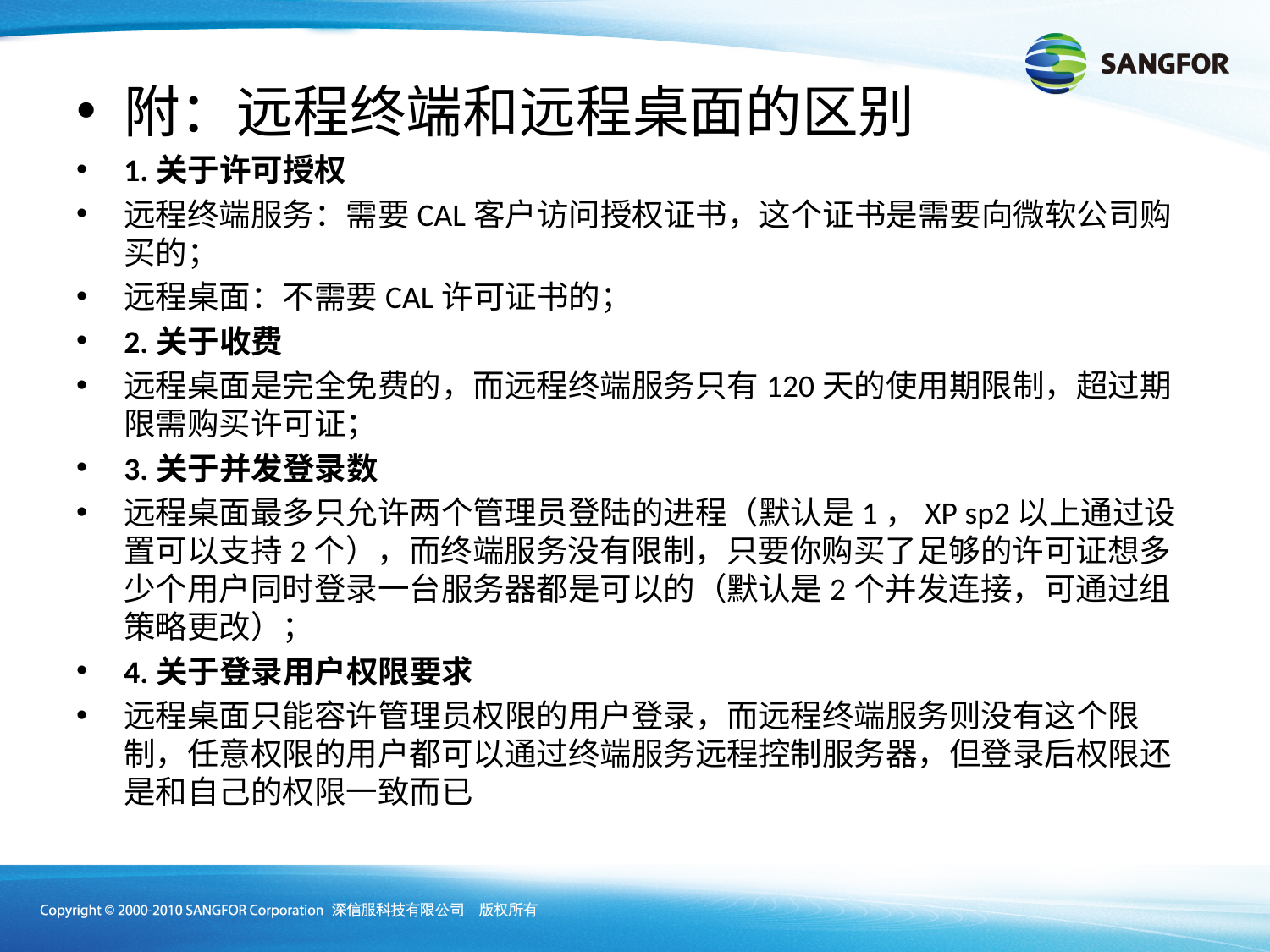

附：远程终端和远程桌面的区别
1.关于许可授权
远程终端服务：需要CAL客户访问授权证书，这个证书是需要向微软公司购买的；
远程桌面：不需要CAL许可证书的；
2.关于收费
远程桌面是完全免费的，而远程终端服务只有120天的使用期限制，超过期限需购买许可证；
3.关于并发登录数
远程桌面最多只允许两个管理员登陆的进程（默认是1，XP sp2以上通过设置可以支持2个），而终端服务没有限制，只要你购买了足够的许可证想多少个用户同时登录一台服务器都是可以的（默认是2个并发连接，可通过组策略更改）；
4.关于登录用户权限要求
远程桌面只能容许管理员权限的用户登录，而远程终端服务则没有这个限制，任意权限的用户都可以通过终端服务远程控制服务器，但登录后权限还是和自己的权限一致而已